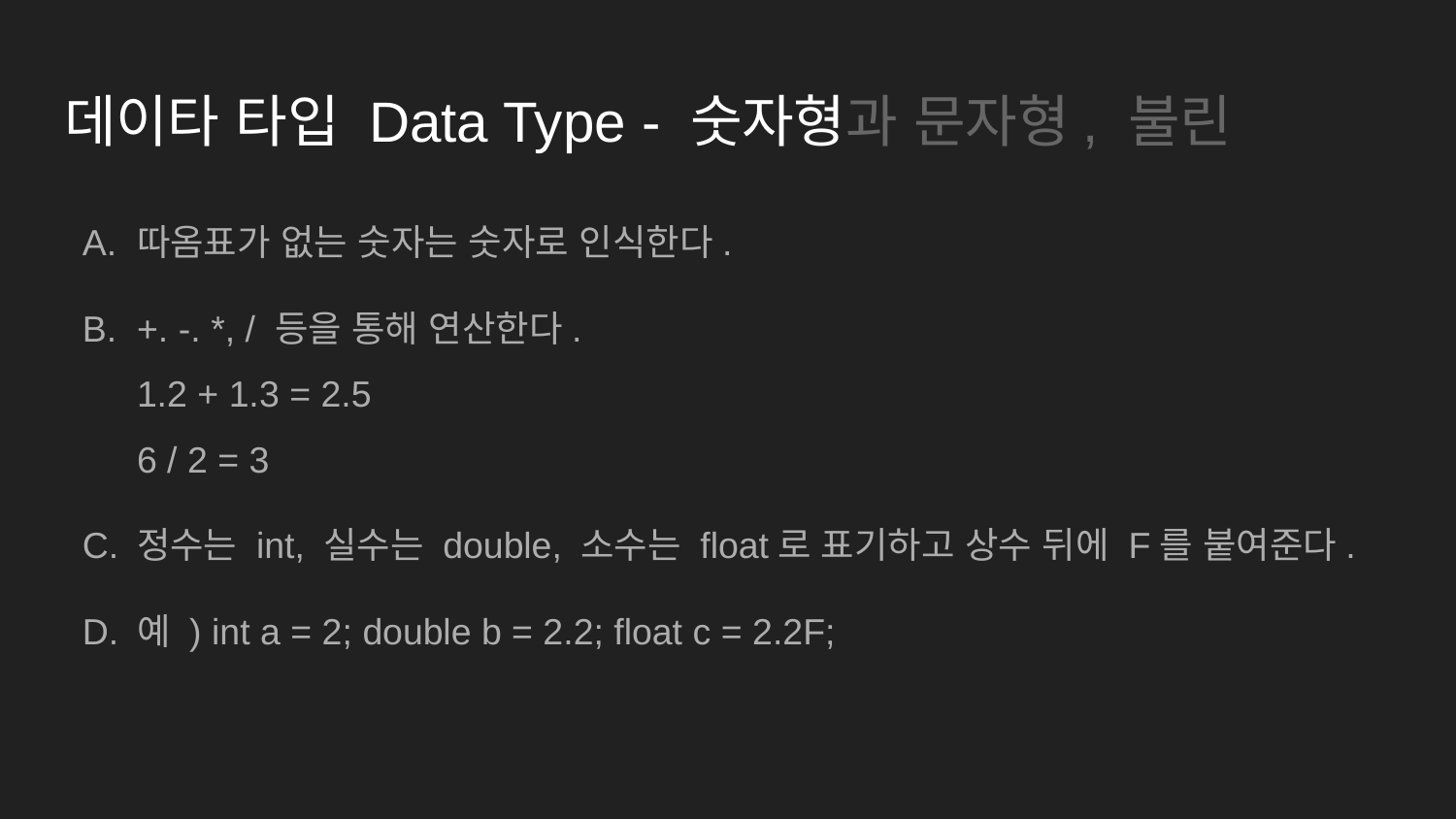

# 데이타 타입 Data Type - 숫자형과 문자형, 불린
따옴표가 없는 숫자는 숫자로 인식한다.
+. -. *, / 등을 통해 연산한다.
1.2 + 1.3 = 2.5
6 / 2 = 3
정수는 int, 실수는 double, 소수는 float로 표기하고 상수 뒤에 F를 붙여준다.
예 ) int a = 2; double b = 2.2; float c = 2.2F;